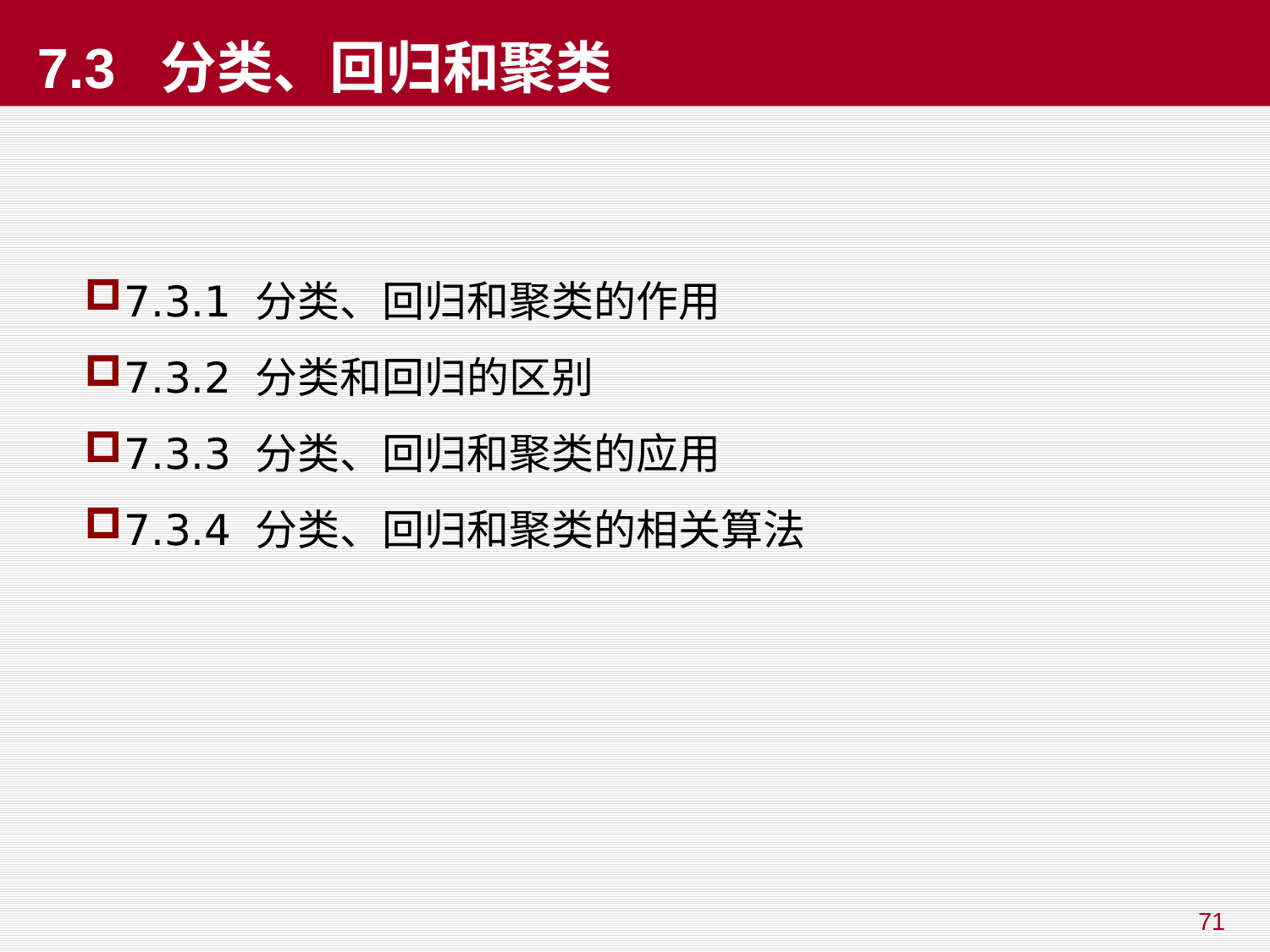

# 7.3  分类、回归和聚类
7.3.1 分类、回归和聚类的作用
7.3.2 分类和回归的区别
7.3.3 分类、回归和聚类的应用
7.3.4 分类、回归和聚类的相关算法
71